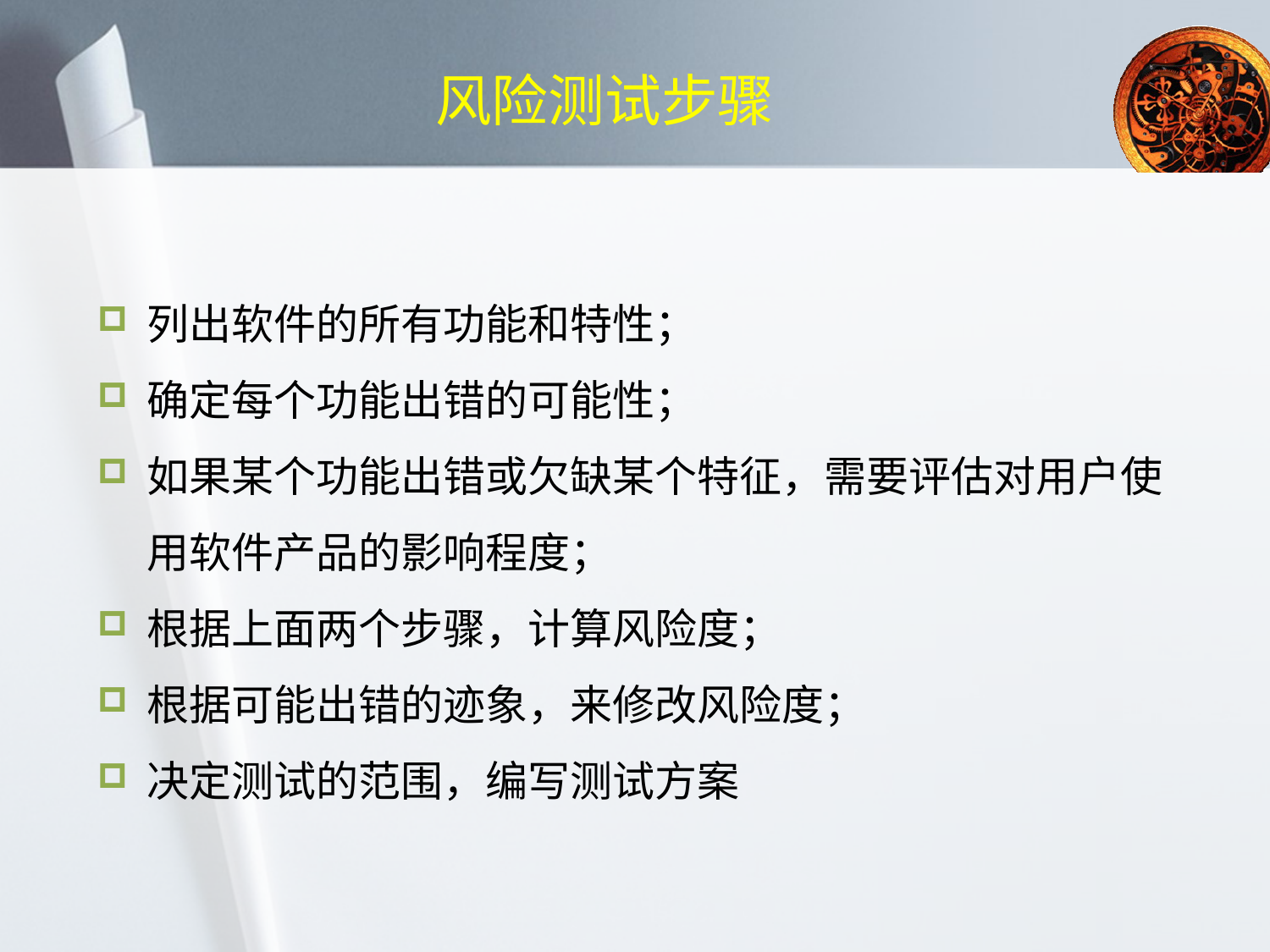

# 风险测试步骤
列出软件的所有功能和特性；
确定每个功能出错的可能性；
如果某个功能出错或欠缺某个特征，需要评估对用户使用软件产品的影响程度；
根据上面两个步骤，计算风险度；
根据可能出错的迹象，来修改风险度；
决定测试的范围，编写测试方案